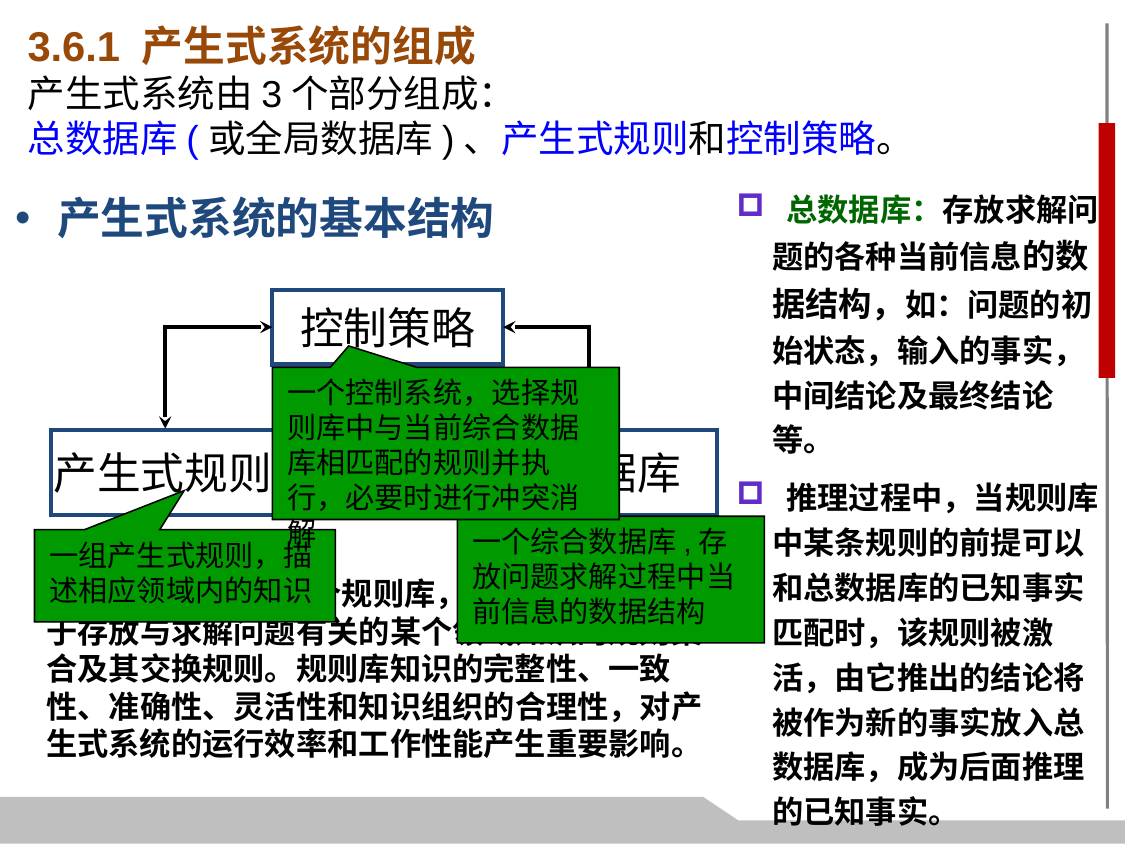

3.6.1 产生式系统的组成
产生式系统由3个部分组成：
总数据库(或全局数据库)、产生式规则和控制策略。
 总数据库：存放求解问题的各种当前信息的数据结构，如：问题的初始状态，输入的事实，中间结论及最终结论等。
 推理过程中，当规则库中某条规则的前提可以和总数据库的已知事实匹配时，该规则被激活，由它推出的结论将被作为新的事实放入总数据库，成为后面推理的已知事实。
产生式系统的基本结构
控制策略
产生式规则
总数据库

一个控制系统，选择规则库中与当前综合数据库相匹配的规则并执行，必要时进行冲突消解
一个综合数据库,存放问题求解过程中当前信息的数据结构
一组产生式规则，描述相应领域内的知识
 产生式规则：是一个规则库，也称知识库 。用于存放与求解问题有关的某个领域知识的规则集合及其交换规则。规则库知识的完整性、一致性、准确性、灵活性和知识组织的合理性，对产生式系统的运行效率和工作性能产生重要影响。